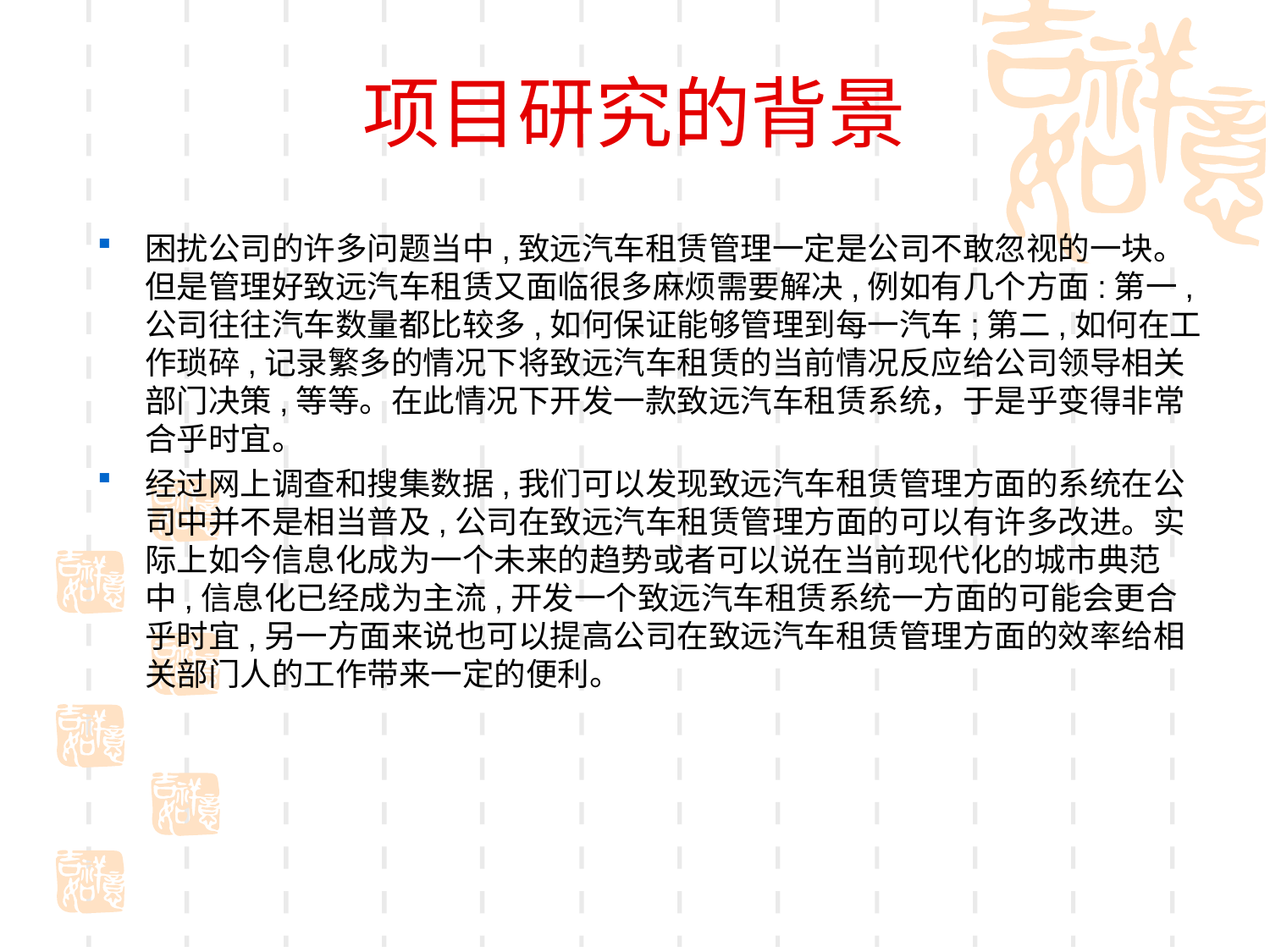

# 项目研究的背景
困扰公司的许多问题当中,致远汽车租赁管理一定是公司不敢忽视的一块。但是管理好致远汽车租赁又面临很多麻烦需要解决,例如有几个方面:第一,公司往往汽车数量都比较多,如何保证能够管理到每一汽车;第二,如何在工作琐碎,记录繁多的情况下将致远汽车租赁的当前情况反应给公司领导相关部门决策,等等。在此情况下开发一款致远汽车租赁系统，于是乎变得非常合乎时宜。
经过网上调查和搜集数据,我们可以发现致远汽车租赁管理方面的系统在公司中并不是相当普及,公司在致远汽车租赁管理方面的可以有许多改进。实际上如今信息化成为一个未来的趋势或者可以说在当前现代化的城市典范中,信息化已经成为主流,开发一个致远汽车租赁系统一方面的可能会更合乎时宜,另一方面来说也可以提高公司在致远汽车租赁管理方面的效率给相关部门人的工作带来一定的便利。